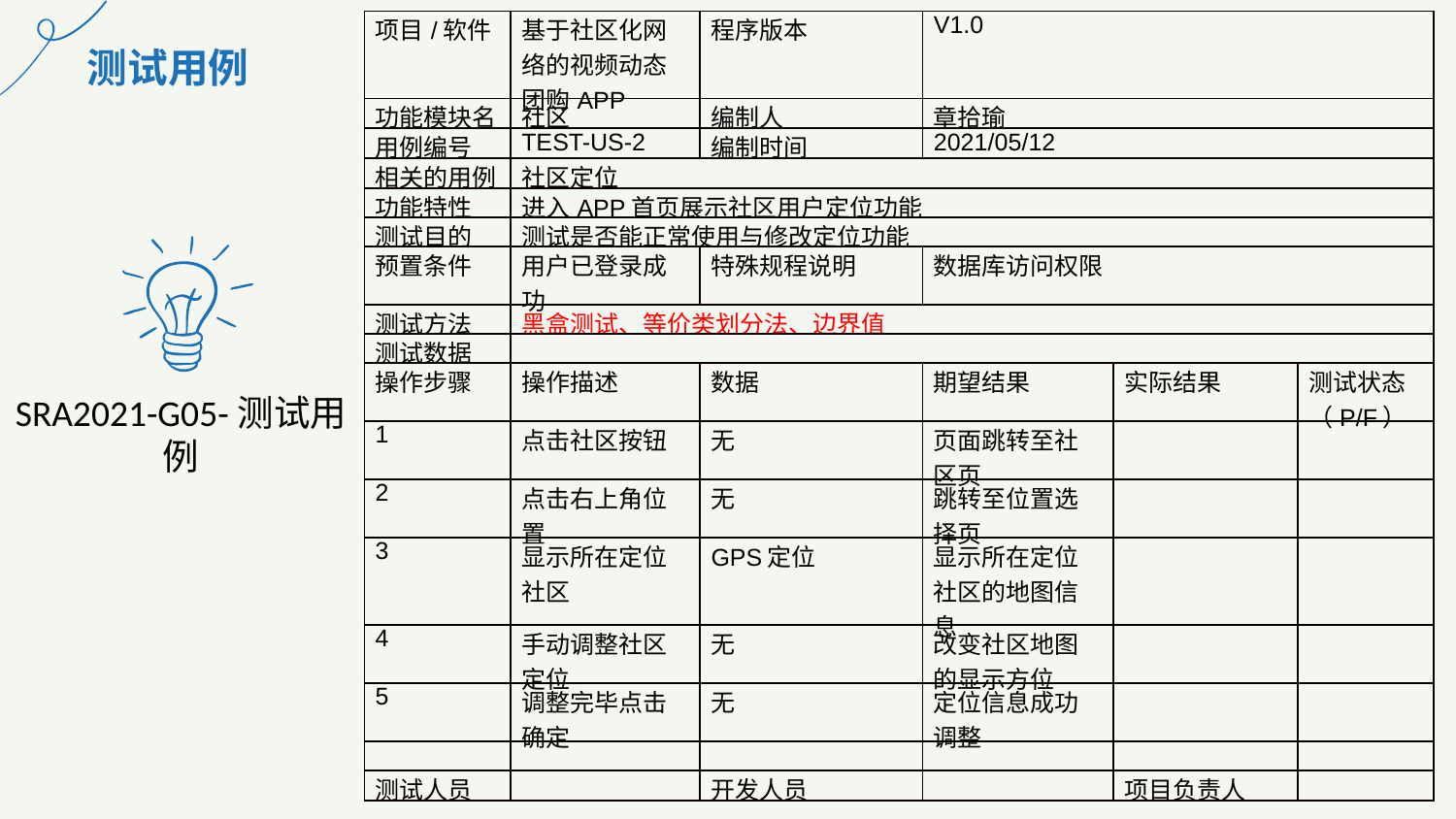

| 项目/软件 | 基于社区化网络的视频动态团购APP | 程序版本 | V1.0 |  |  |
| --- | --- | --- | --- | --- | --- |
| 功能模块名 | 社区 | 编制人 | 章拾瑜 |  |  |
| 用例编号 | TEST-US-2 | 编制时间 | 2021/05/12 |  |  |
| 相关的用例 | 社区定位 |  |  |  |  |
| 功能特性 | 进入APP首页展示社区用户定位功能 |  |  |  |  |
| 测试目的 | 测试是否能正常使用与修改定位功能 |  |  |  |  |
| 预置条件 | 用户已登录成功 | 特殊规程说明 | 数据库访问权限 |  |  |
| 测试方法 | 黑盒测试、等价类划分法、边界值 |  |  |  |  |
| 测试数据 |  |  |  |  |  |
| 操作步骤 | 操作描述 | 数据 | 期望结果 | 实际结果 | 测试状态（P/F） |
| 1 | 点击社区按钮 | 无 | 页面跳转至社区页 |  |  |
| 2 | 点击右上角位置 | 无 | 跳转至位置选择页 |  |  |
| 3 | 显示所在定位社区 | GPS定位 | 显示所在定位社区的地图信息 |  |  |
| 4 | 手动调整社区定位 | 无 | 改变社区地图的显示方位 |  |  |
| 5 | 调整完毕点击确定 | 无 | 定位信息成功调整 |  |  |
|  |  |  |  |  |  |
| 测试人员 |  | 开发人员 |  | 项目负责人 |  |
测试用例

SRA2021-G05-测试用例